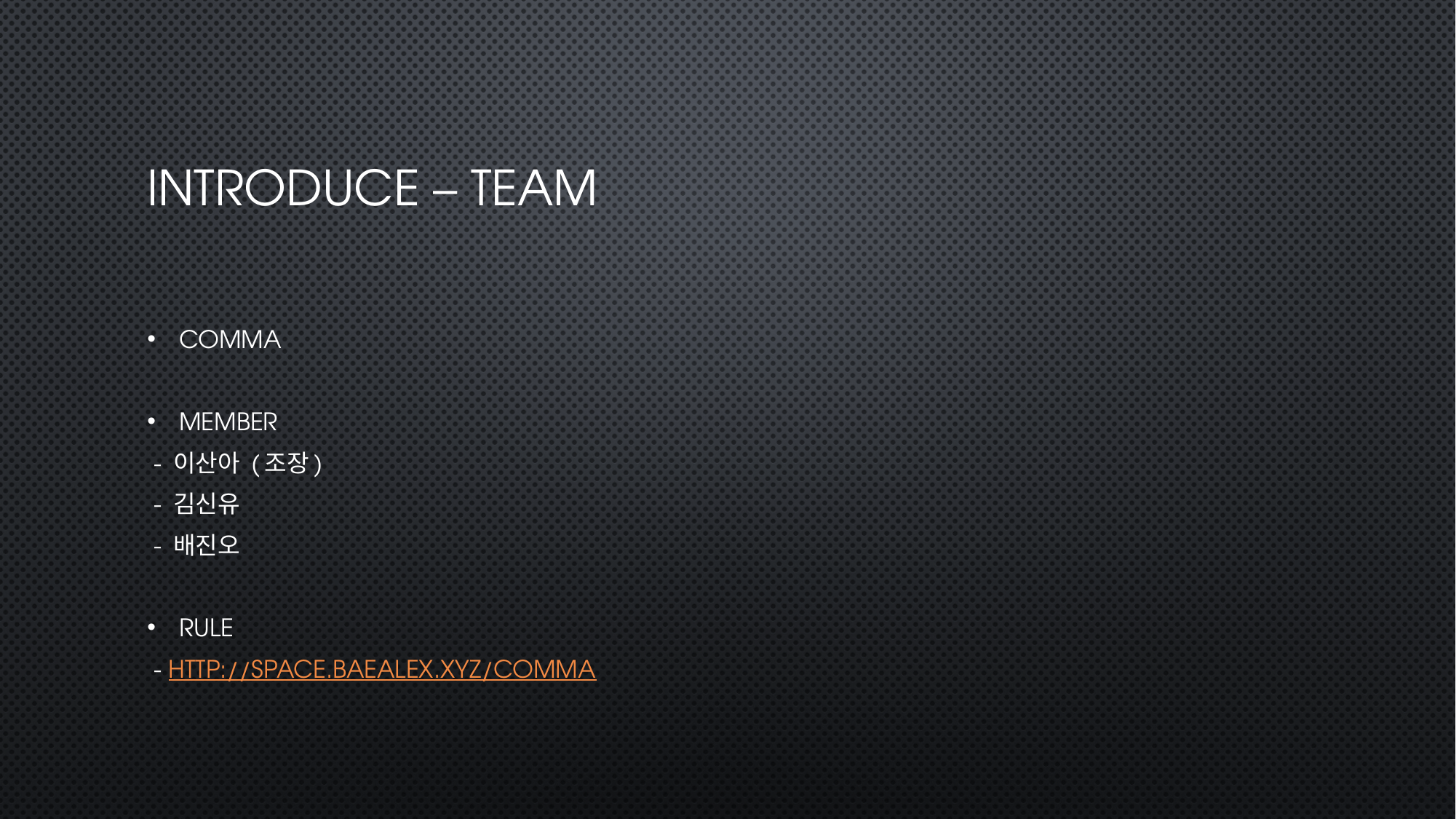

# Introduce – Team
COMMA

Member
 - 이산아 (조장)
 - 김신유
 - 배진오

Rule
 - http://space.baealex.xyz/comma